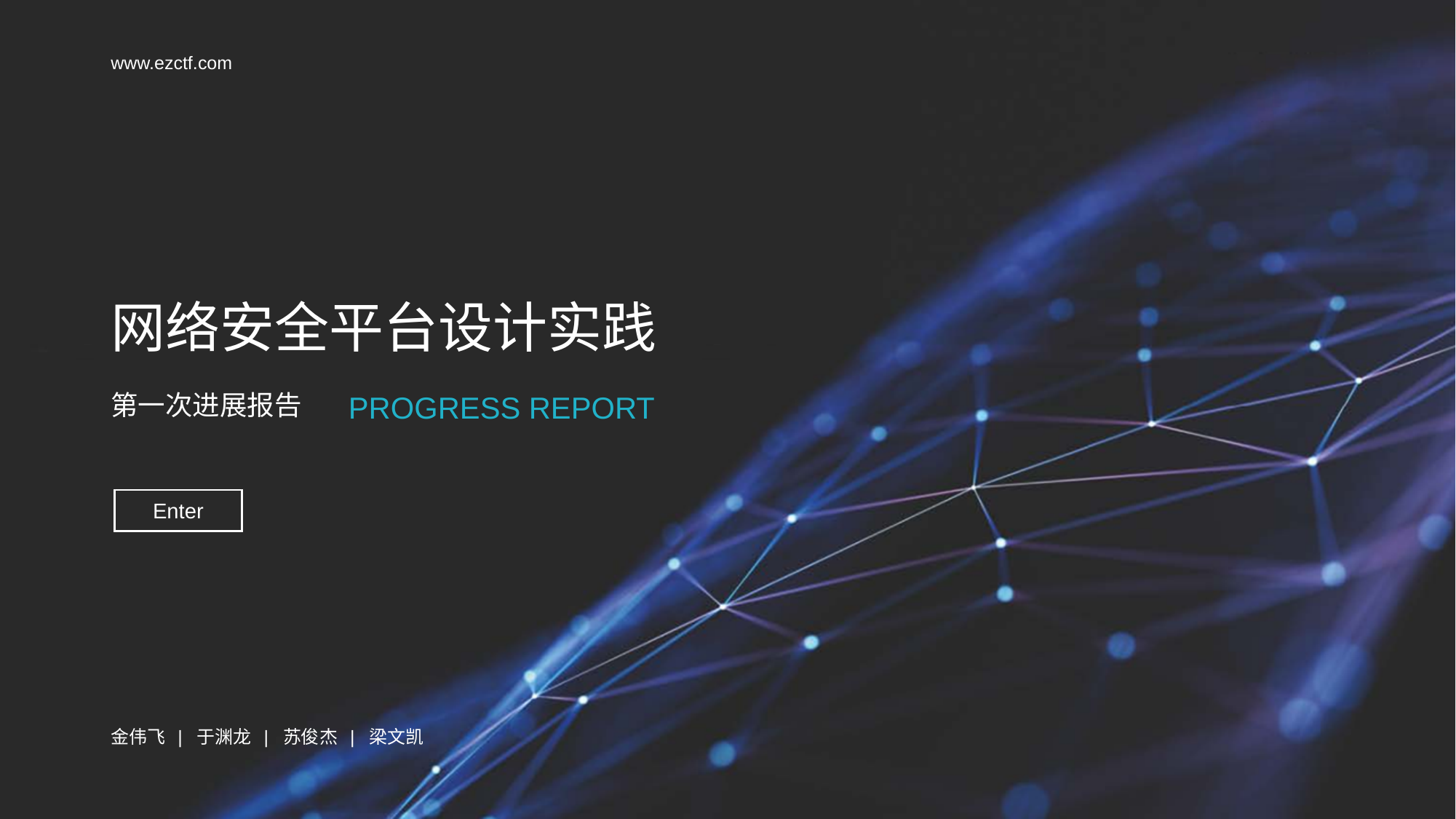

www.ezctf.com
网络安全平台设计实践
第一次进展报告
PROGRESS REPORT

Enter
金伟飞  |  于渊龙  |  苏俊杰  |  梁文凯